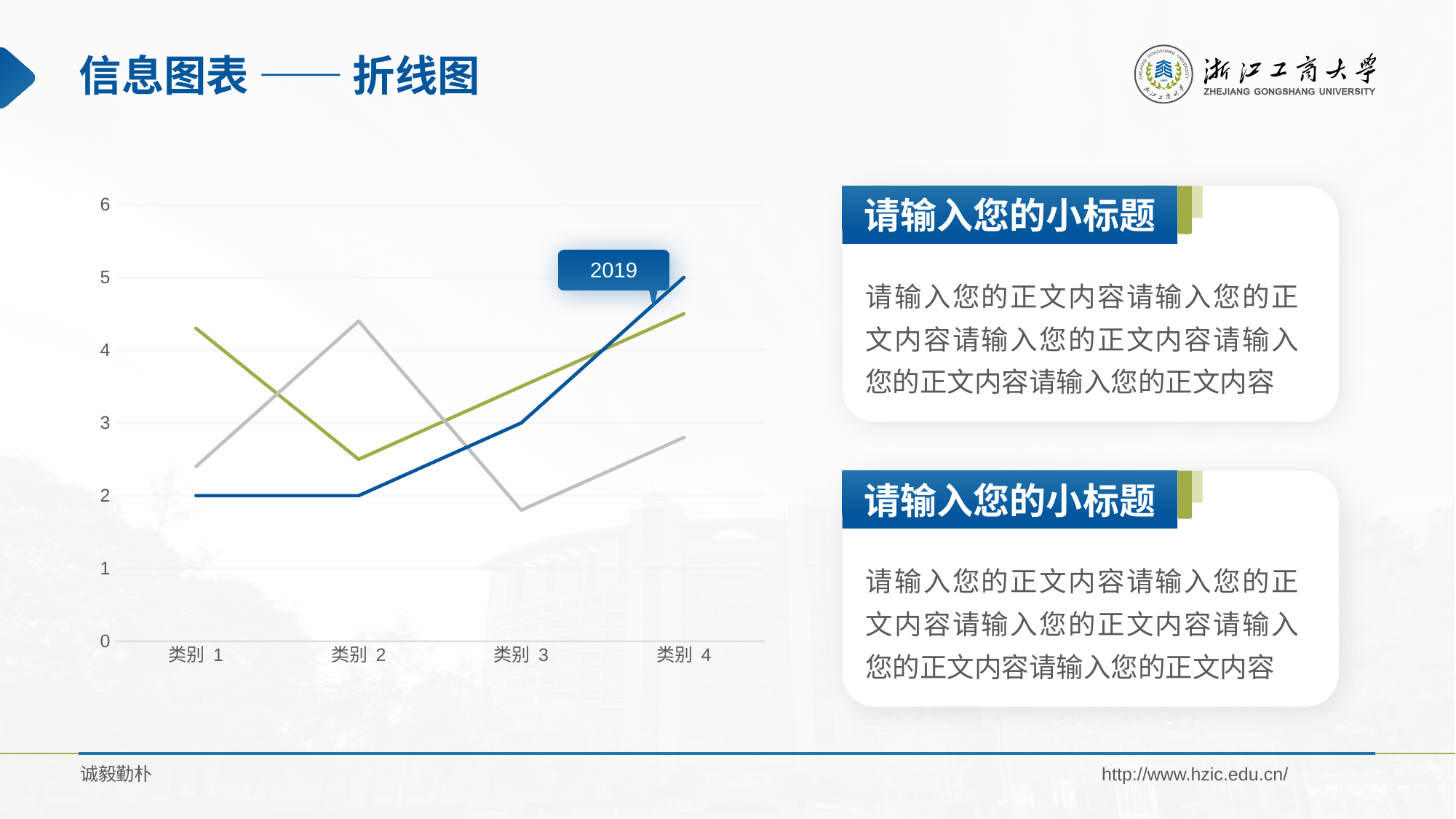

# 信息图表 —— 折线图

请输入您的小标题
请输入您的正文内容请输入您的正文内容请输入您的正文内容请输入您的正文内容请输入您的正文内容

### Chart

| Category | 系列 1 | 系列 2 | 系列 3 |
|---|---|---|---|
| 类别 1 | 4.3 | 2.4 | 2.0 |
| 类别 2 | 2.5 | 4.4 | 2.0 |
| 类别 3 | 3.5 | 1.8 | 3.0 |
| 类别 4 | 4.5 | 2.8 | 5.0 |
2019

请输入您的小标题
请输入您的正文内容请输入您的正文内容请输入您的正文内容请输入您的正文内容请输入您的正文内容